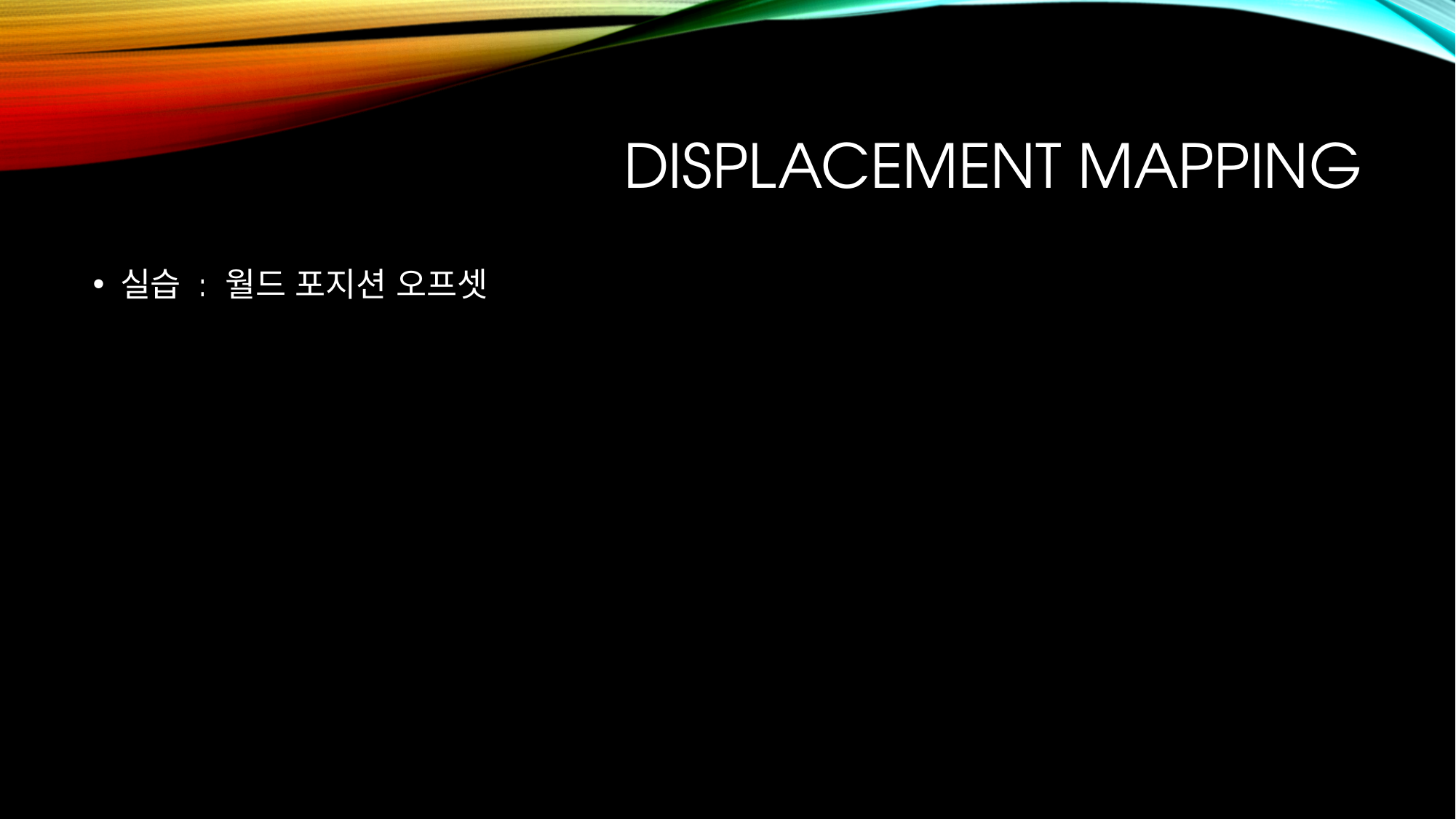

# Displacement Mapping
실습 : 월드 포지션 오프셋